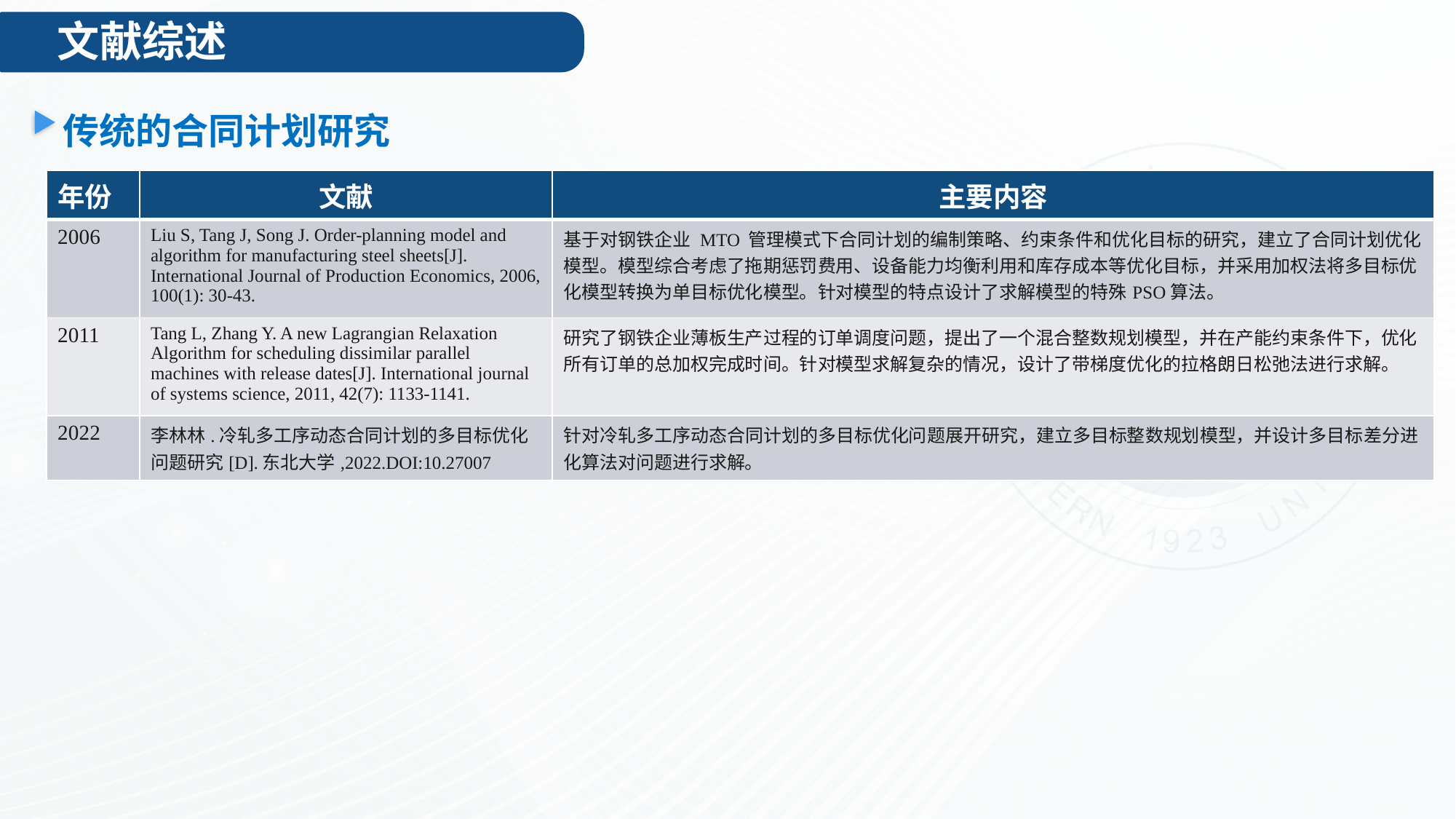

文献综述
传统的合同计划研究

| 年份 | 文献 | 主要内容 |
| --- | --- | --- |
| 2006 | Liu S, Tang J, Song J. Order-planning model and algorithm for manufacturing steel sheets[J]. International Journal of Production Economics, 2006, 100(1): 30-43. | 基于对钢铁企业 MTO 管理模式下合同计划的编制策略、约束条件和优化目标的研究，建立了合同计划优化模型。模型综合考虑了拖期惩罚费用、设备能力均衡利用和库存成本等优化目标，并采用加权法将多目标优化模型转换为单目标优化模型。针对模型的特点设计了求解模型的特殊PSO算法。 |
| 2011 | Tang L, Zhang Y. A new Lagrangian Relaxation Algorithm for scheduling dissimilar parallel machines with release dates[J]. International journal of systems science, 2011, 42(7): 1133-1141. | 研究了钢铁企业薄板生产过程的订单调度问题，提出了一个混合整数规划模型，并在产能约束条件下，优化所有订单的总加权完成时间。针对模型求解复杂的情况，设计了带梯度优化的拉格朗日松弛法进行求解。 |
| 2022 | 李林林.冷轧多工序动态合同计划的多目标优化问题研究[D].东北大学,2022.DOI:10.27007 | 针对冷轧多工序动态合同计划的多目标优化问题展开研究，建立多目标整数规划模型，并设计多目标差分进化算法对问题进行求解。 |